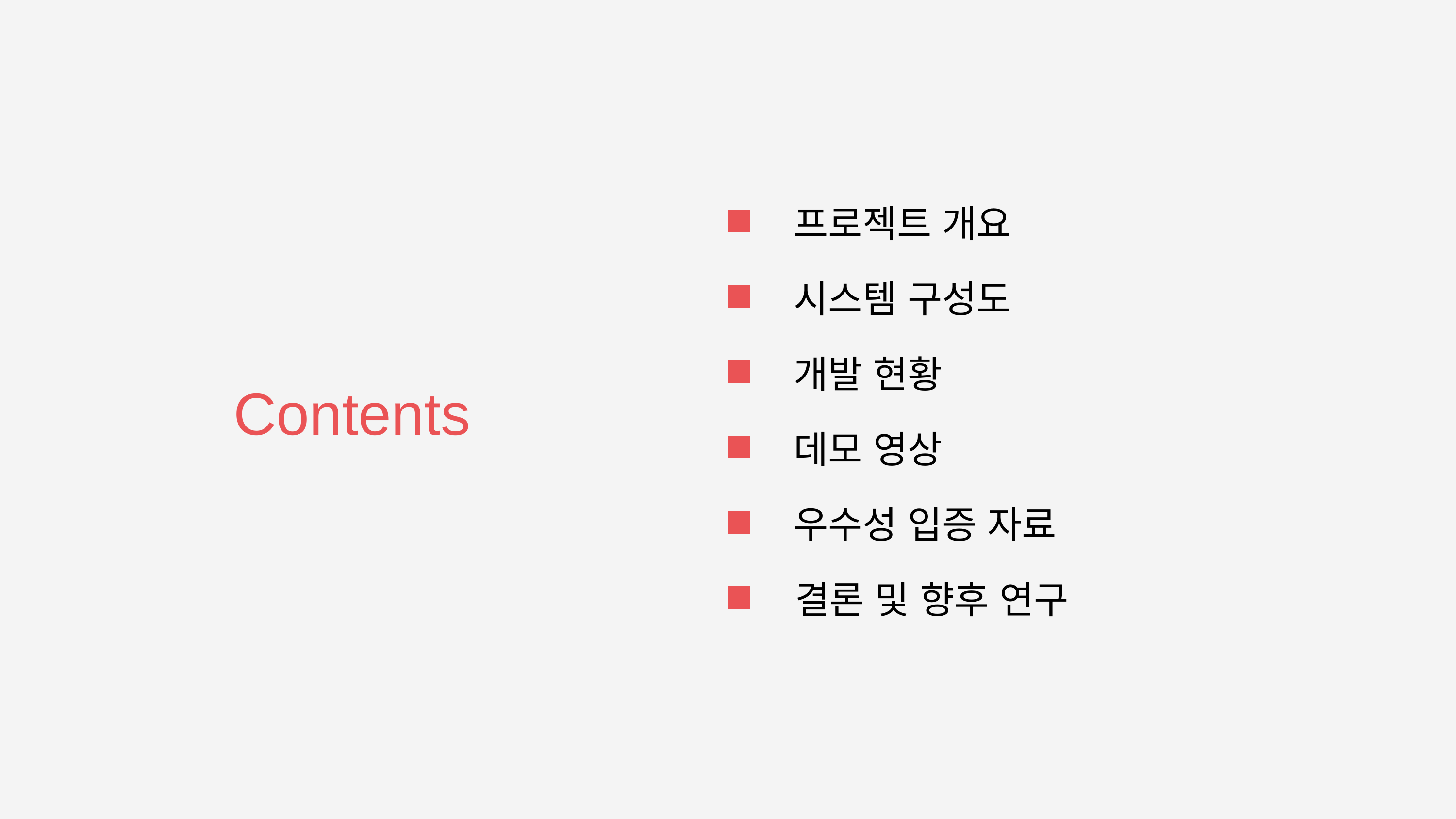

프로젝트 개요

시스템 구성도

개발 현황

데모 영상

우수성 입증 자료

결론 및 향후 연구

Contents